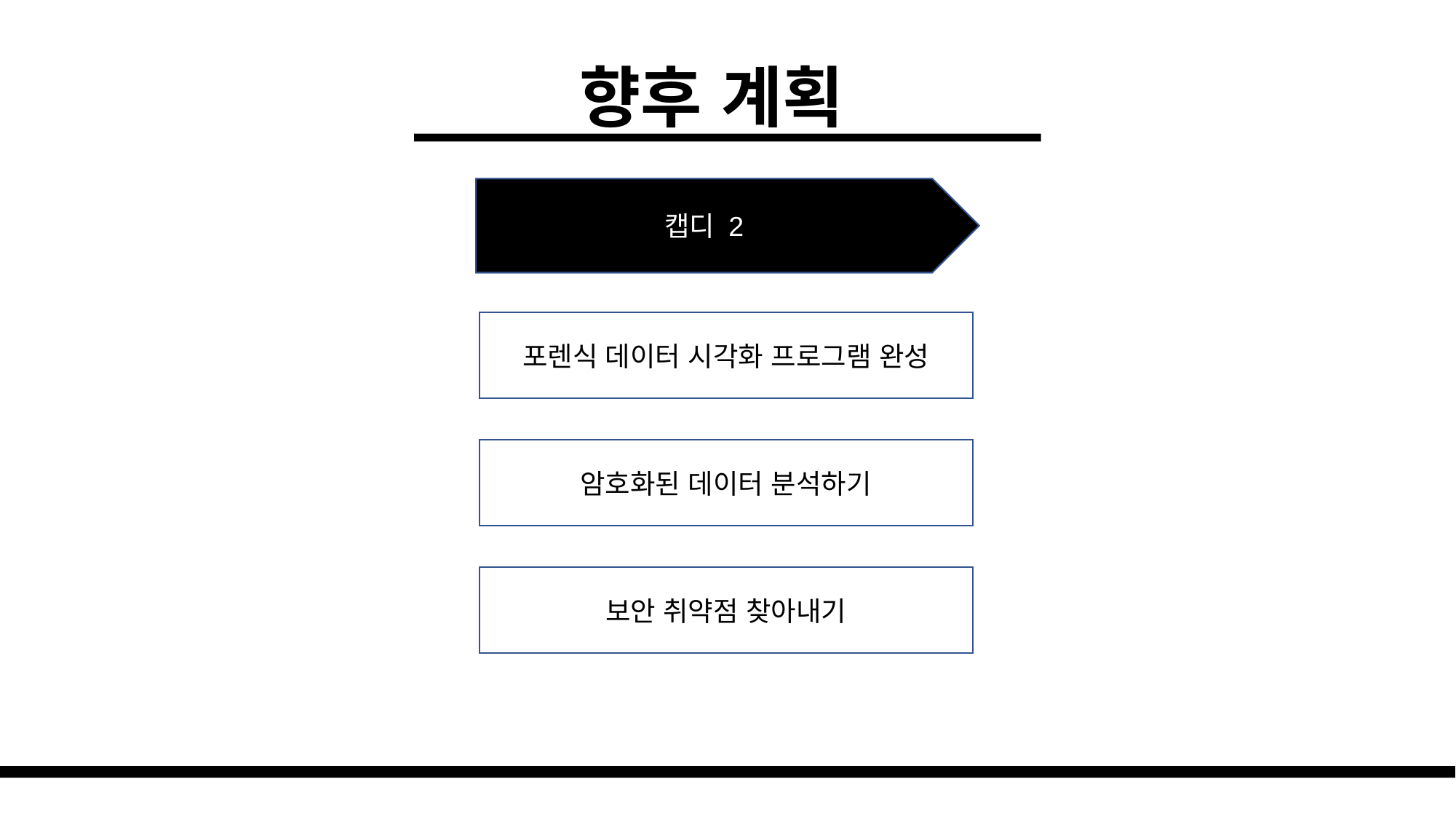

향후 계획

캡디 2
포렌식 데이터 시각화 프로그램 완성
암호화된 데이터 분석하기
보안 취약점 찾아내기